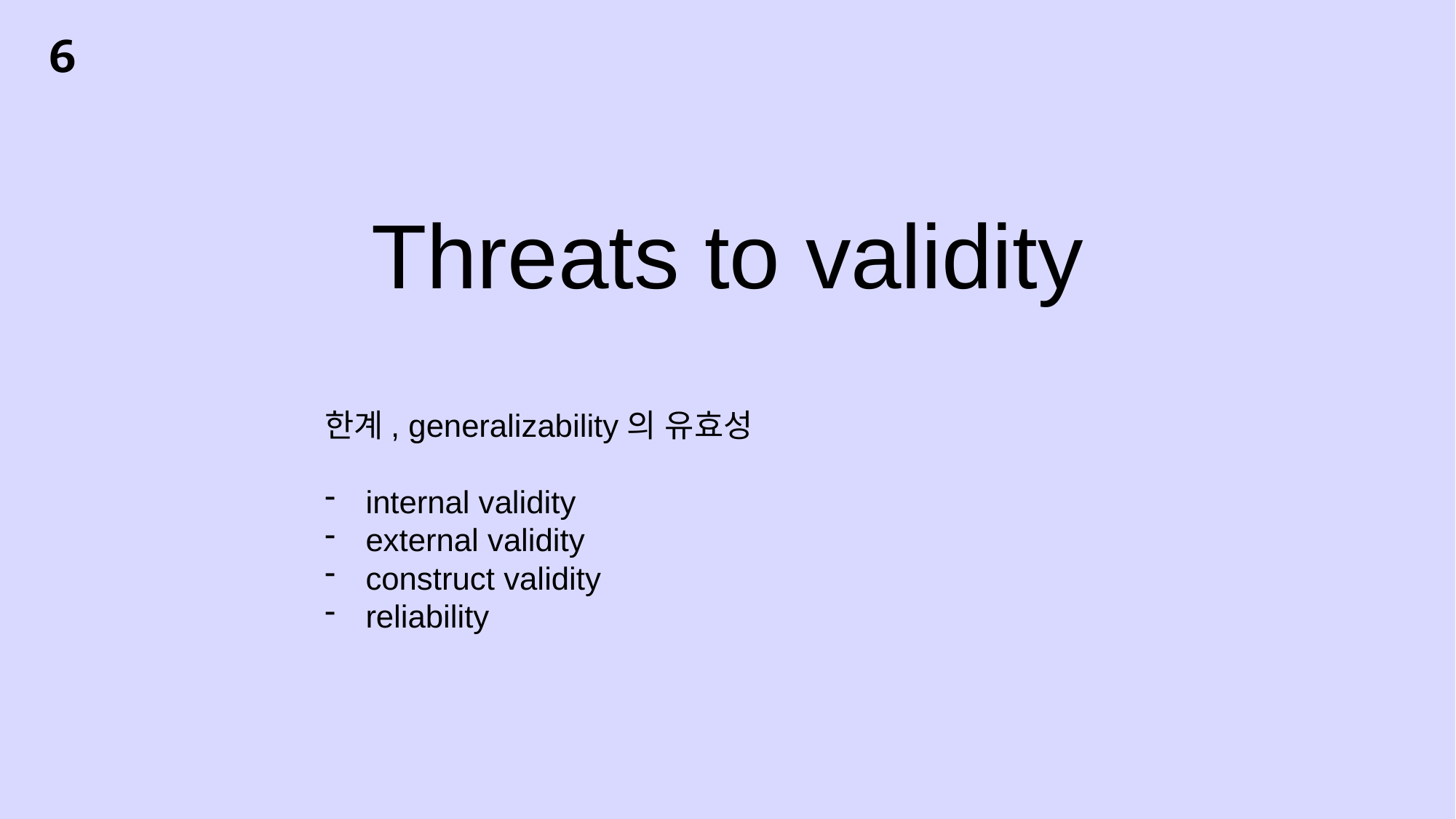

6
Threats to validity
한계, generalizability의 유효성

internal validity
external validity
construct validity
reliability